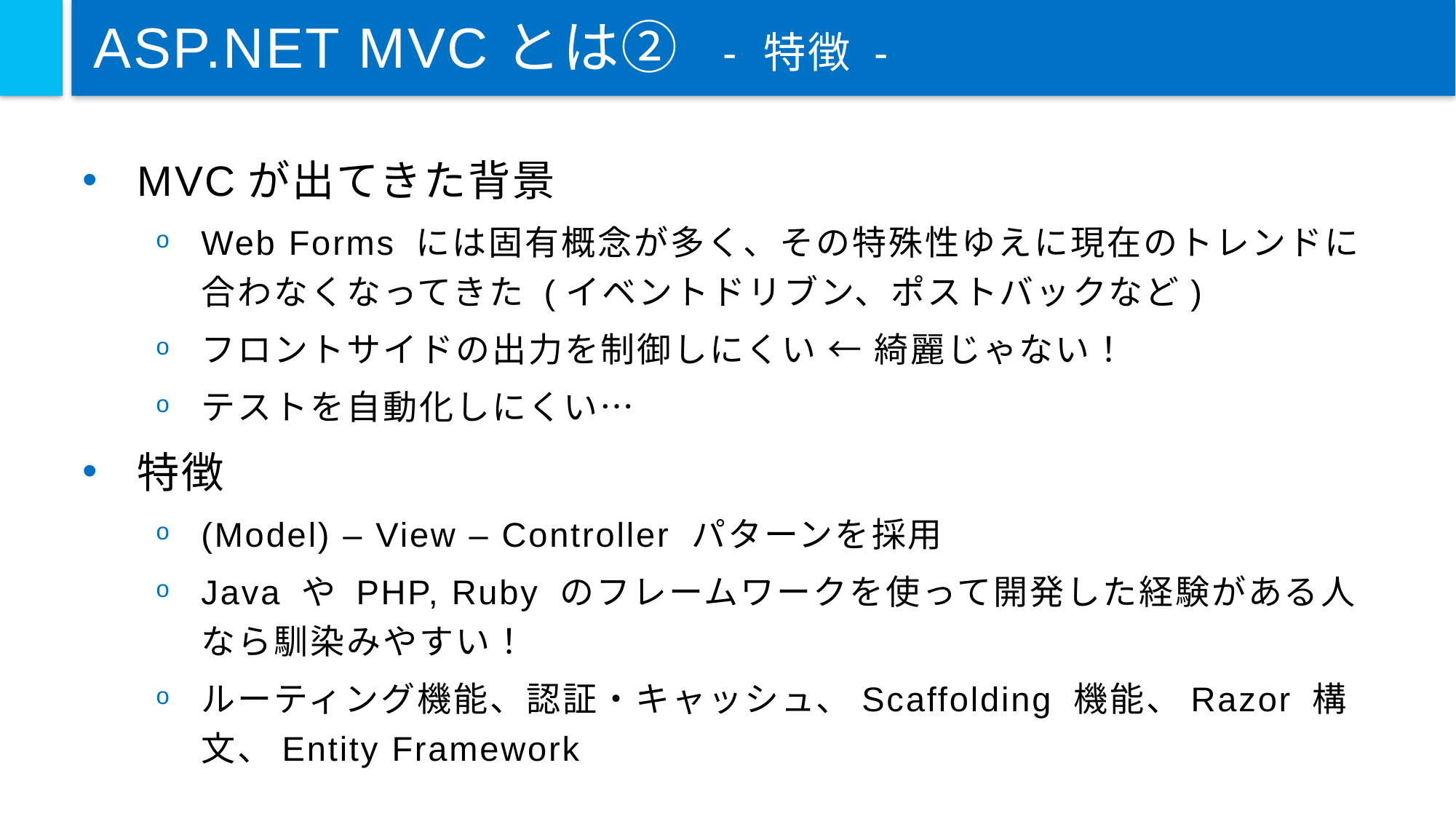

# ASP.NET MVCとは②  - 特徴 -
MVCが出てきた背景
Web Forms には固有概念が多く、その特殊性ゆえに現在のトレンドに合わなくなってきた (イベントドリブン、ポストバックなど)
フロントサイドの出力を制御しにくい ← 綺麗じゃない！
テストを自動化しにくい…
特徴
(Model) – View – Controller パターンを採用
Java や PHP, Ruby のフレームワークを使って開発した経験がある人なら馴染みやすい！
ルーティング機能、認証・キャッシュ、Scaffolding 機能、Razor 構文、Entity Framework